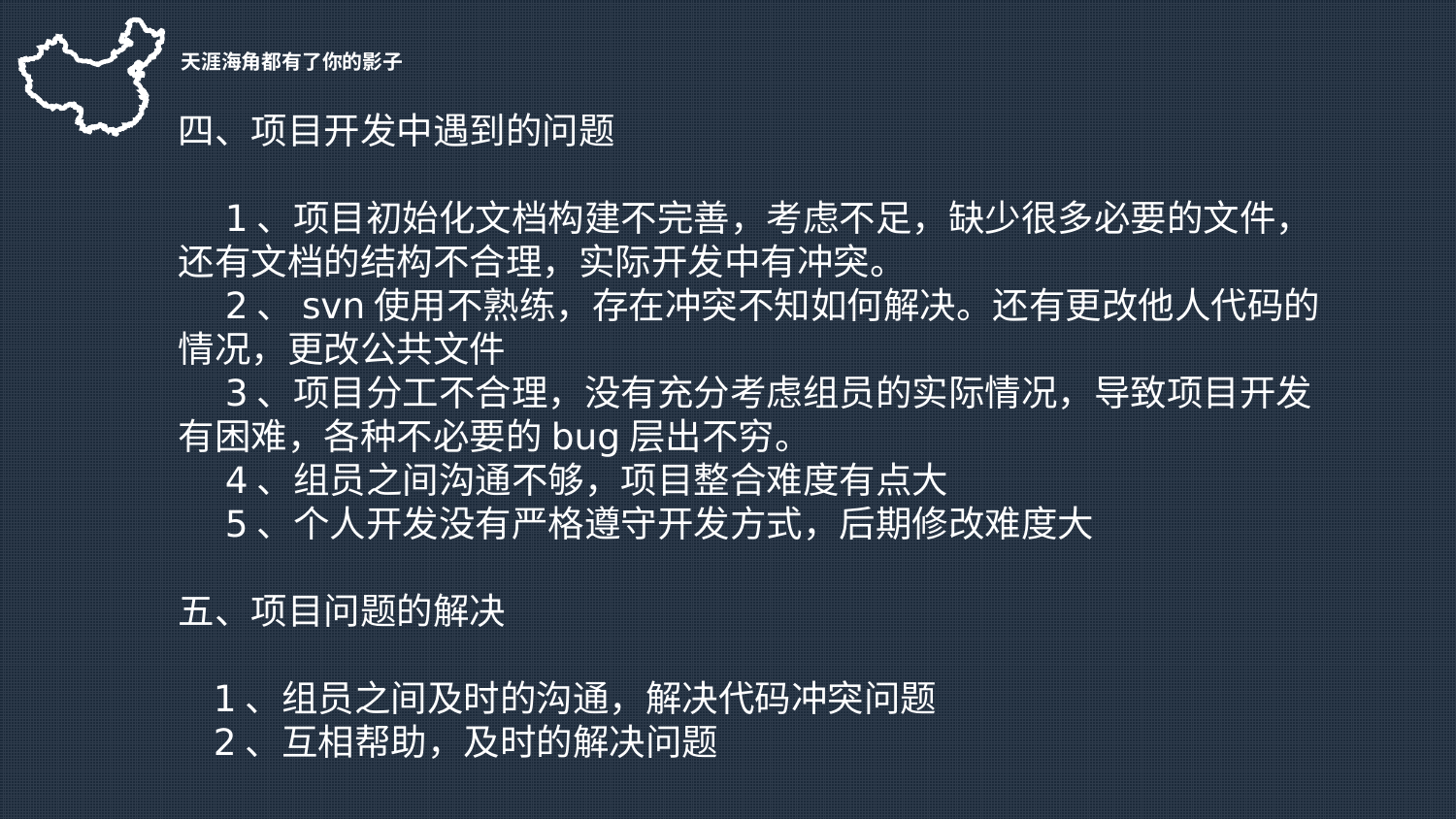

天涯海角都有了你的影子
四、项目开发中遇到的问题

    1、项目初始化文档构建不完善，考虑不足，缺少很多必要的文件，还有文档的结构不合理，实际开发中有冲突。
    2、svn使用不熟练，存在冲突不知如何解决。还有更改他人代码的情况，更改公共文件
    3、项目分工不合理，没有充分考虑组员的实际情况，导致项目开发有困难，各种不必要的bug层出不穷。
    4、组员之间沟通不够，项目整合难度有点大
    5、个人开发没有严格遵守开发方式，后期修改难度大

五、项目问题的解决

   1、组员之间及时的沟通，解决代码冲突问题
   2、互相帮助，及时的解决问题